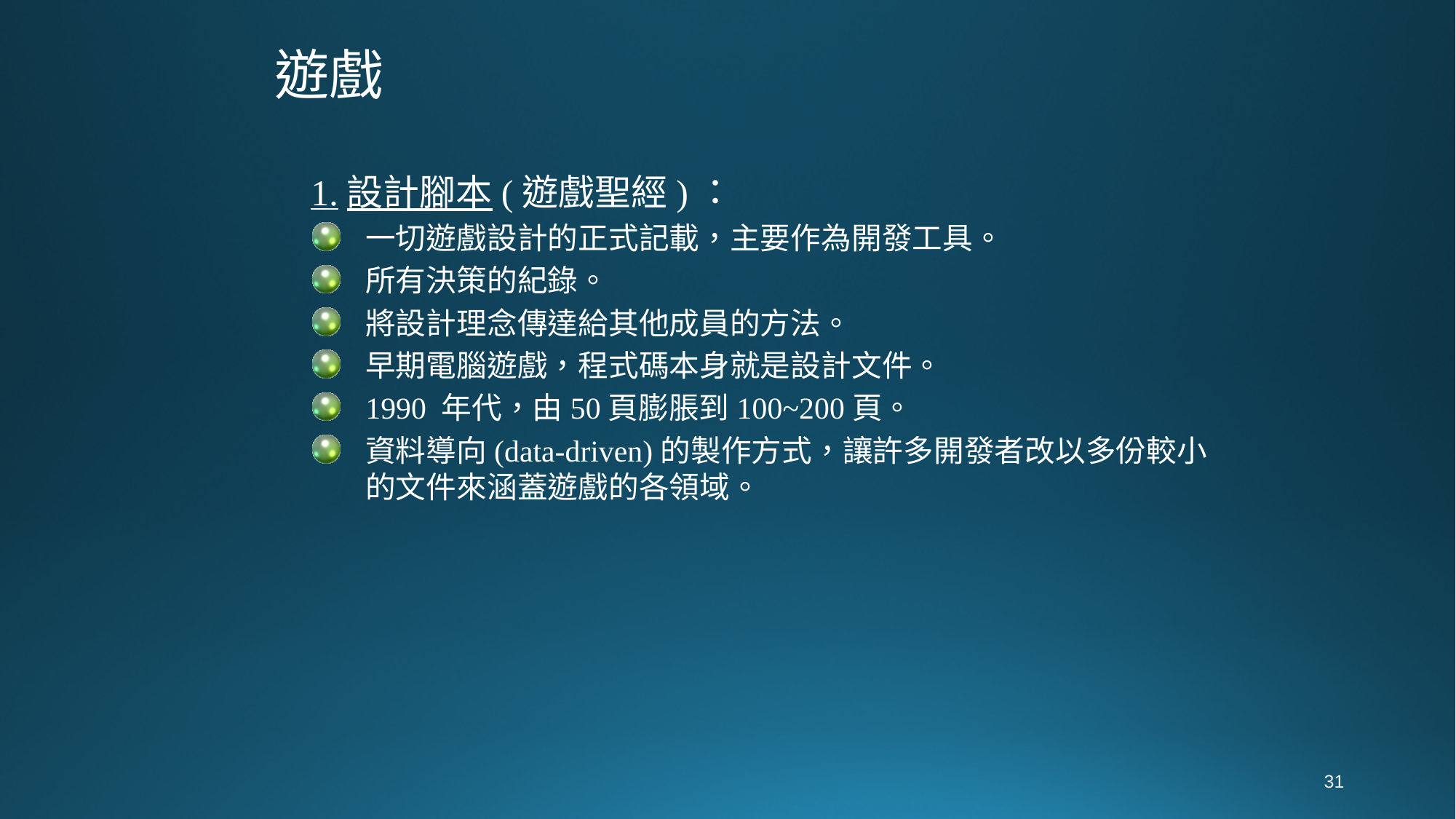

# 遊戲
1.設計腳本(遊戲聖經)：
一切遊戲設計的正式記載，主要作為開發工具。
所有決策的紀錄。
將設計理念傳達給其他成員的方法。
早期電腦遊戲，程式碼本身就是設計文件。
1990 年代，由50頁膨脹到100~200頁。
資料導向(data-driven)的製作方式，讓許多開發者改以多份較小的文件來涵蓋遊戲的各領域。

31